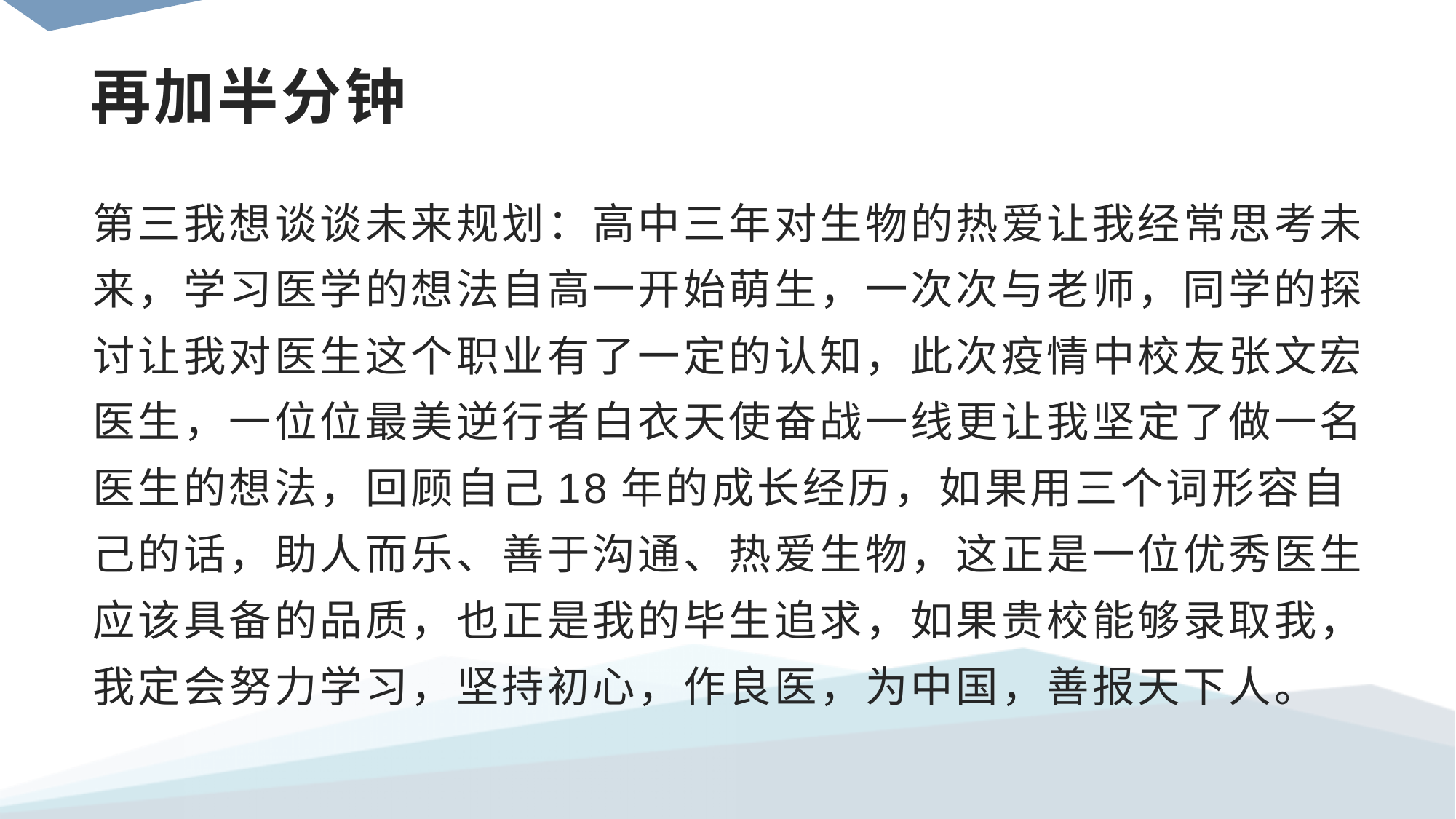

# 再加半分钟
第三我想谈谈未来规划：高中三年对生物的热爱让我经常思考未来，学习医学的想法自高一开始萌生，一次次与老师，同学的探讨让我对医生这个职业有了一定的认知，此次疫情中校友张文宏医生，一位位最美逆行者白衣天使奋战一线更让我坚定了做一名医生的想法，回顾自己18年的成长经历，如果用三个词形容自己的话，助人而乐、善于沟通、热爱生物，这正是一位优秀医生应该具备的品质，也正是我的毕生追求，如果贵校能够录取我，我定会努力学习，坚持初心，作良医，为中国，善报天下人。